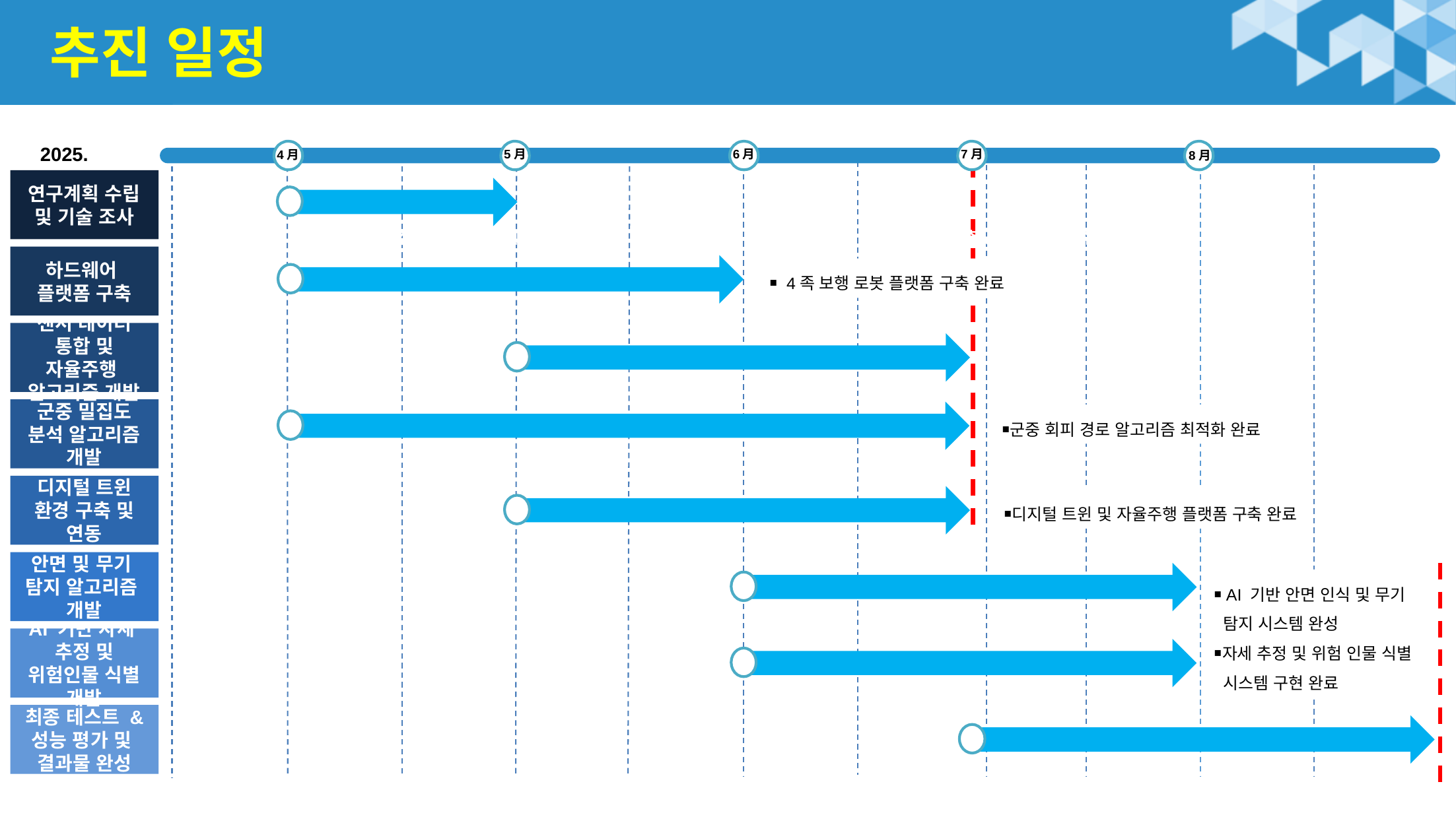

# 추진 일정
2025.

4月

5月

6月

7月

8月

연구계획 수립 및 기술 조사

연구실 내 디지털 트윈 구현
AXT 1층 공장 디지털 트윈 구현

하드웨어
플랫폼 구축

￭ 4족 보행 로봇 플랫폼 구축 완료
센서 데이터 통합 및 자율주행
알고리즘 개발

군중 밀집도 분석 알고리즘 개발

￭군중 회피 경로 알고리즘 최적화 완료
디지털 트윈 환경 구축 및 연동

￭디지털 트윈 및 자율주행 플랫폼 구축 완료
안면 및 무기
탐지 알고리즘
개발

￭AI 기반 안면 인식 및 무기
  탐지 시스템 완성
￭자세 추정 및 위험 인물 식별
  시스템 구현 완료
AI 기반 자세
추정 및 위험인물 식별 개발

최종 테스트 & 성능 평가 및
결과물 완성